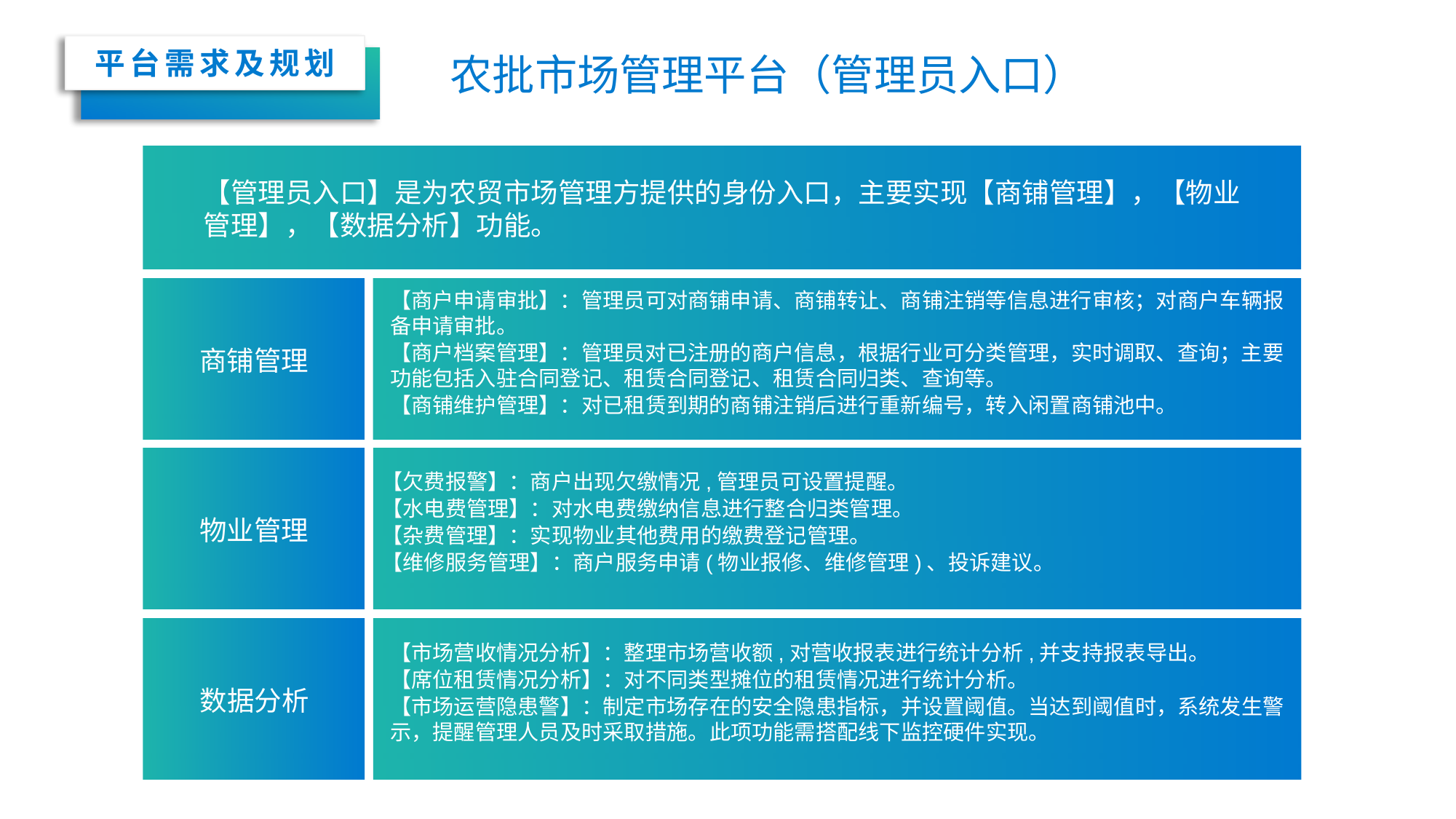

平台需求及规划
农批市场管理平台（管理员入口）

【管理员入口】是为农贸市场管理方提供的身份入口，主要实现【商铺管理】，【物业管理】，【数据分析】功能。
本模块系统主要包含两个子模块：商户入口、管理员入口，涉及PC端页面，APP端，面向市场商户以及市场管理人员。

商铺管理

【商户申请审批】：管理员可对商铺申请、商铺转让、商铺注销等信息进行审核；对商户车辆报备申请审批。
【商户档案管理】：管理员对已注册的商户信息，根据行业可分类管理，实时调取、查询；主要功能包括入驻合同登记、租赁合同登记、租赁合同归类、查询等。
【商铺维护管理】：对已租赁到期的商铺注销后进行重新编号，转入闲置商铺池中。

物业管理

【欠费报警】：商户出现欠缴情况,管理员可设置提醒。
【水电费管理】：对水电费缴纳信息进行整合归类管理。
【杂费管理】：实现物业其他费用的缴费登记管理。
【维修服务管理】：商户服务申请(物业报修、维修管理)、投诉建议。

数据分析

【市场营收情况分析】：整理市场营收额,对营收报表进行统计分析,并支持报表导出。
【席位租赁情况分析】：对不同类型摊位的租赁情况进行统计分析。
【市场运营隐患警】：制定市场存在的安全隐患指标，并设置阈值。当达到阈值时，系统发生警示，提醒管理人员及时采取措施。此项功能需搭配线下监控硬件实现。